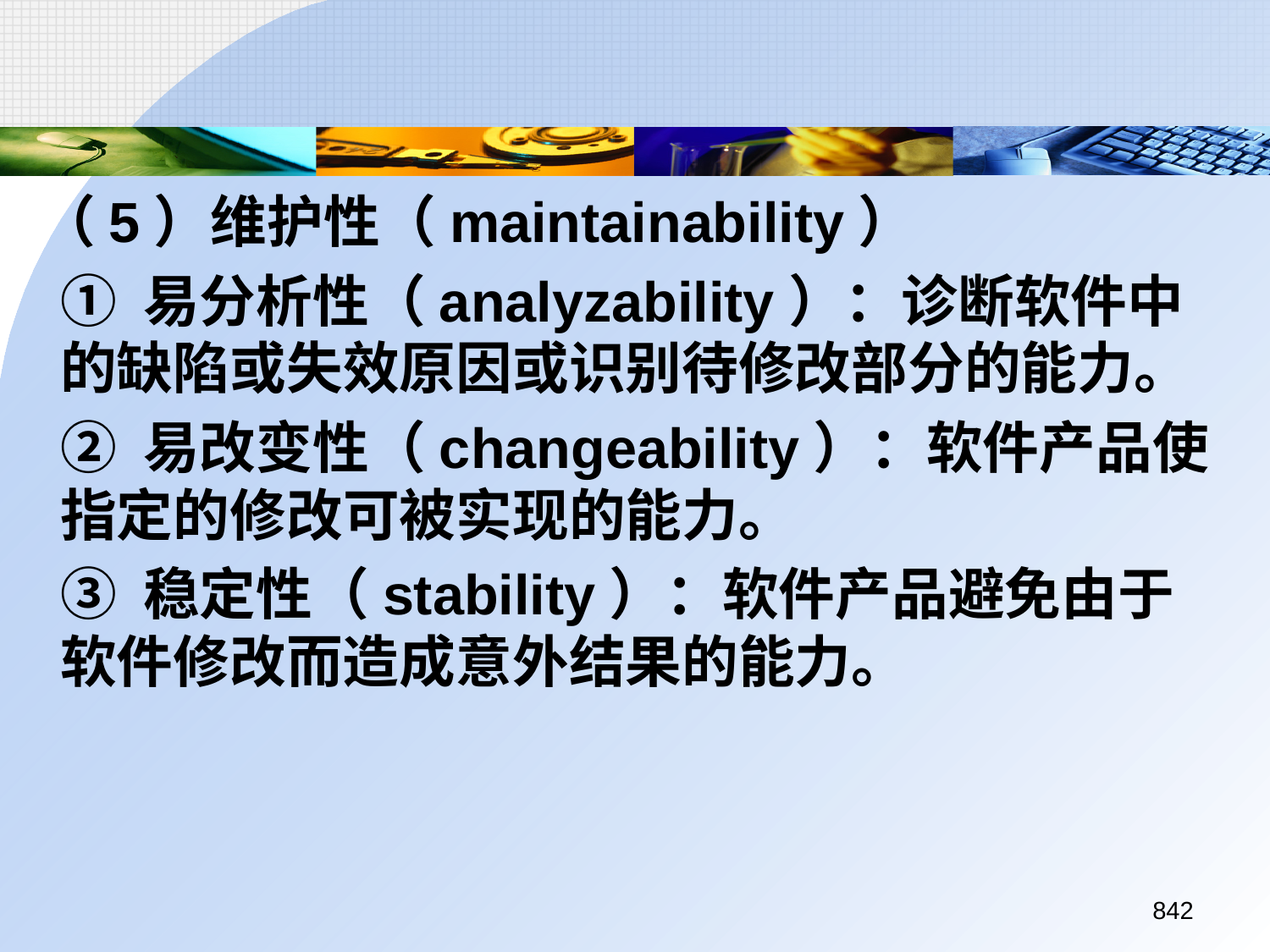

（5）维护性（maintainability）
	① 易分析性（analyzability）：诊断软件中的缺陷或失效原因或识别待修改部分的能力。
	② 易改变性（changeability）：软件产品使指定的修改可被实现的能力。
	③ 稳定性（stability）：软件产品避免由于软件修改而造成意外结果的能力。
842